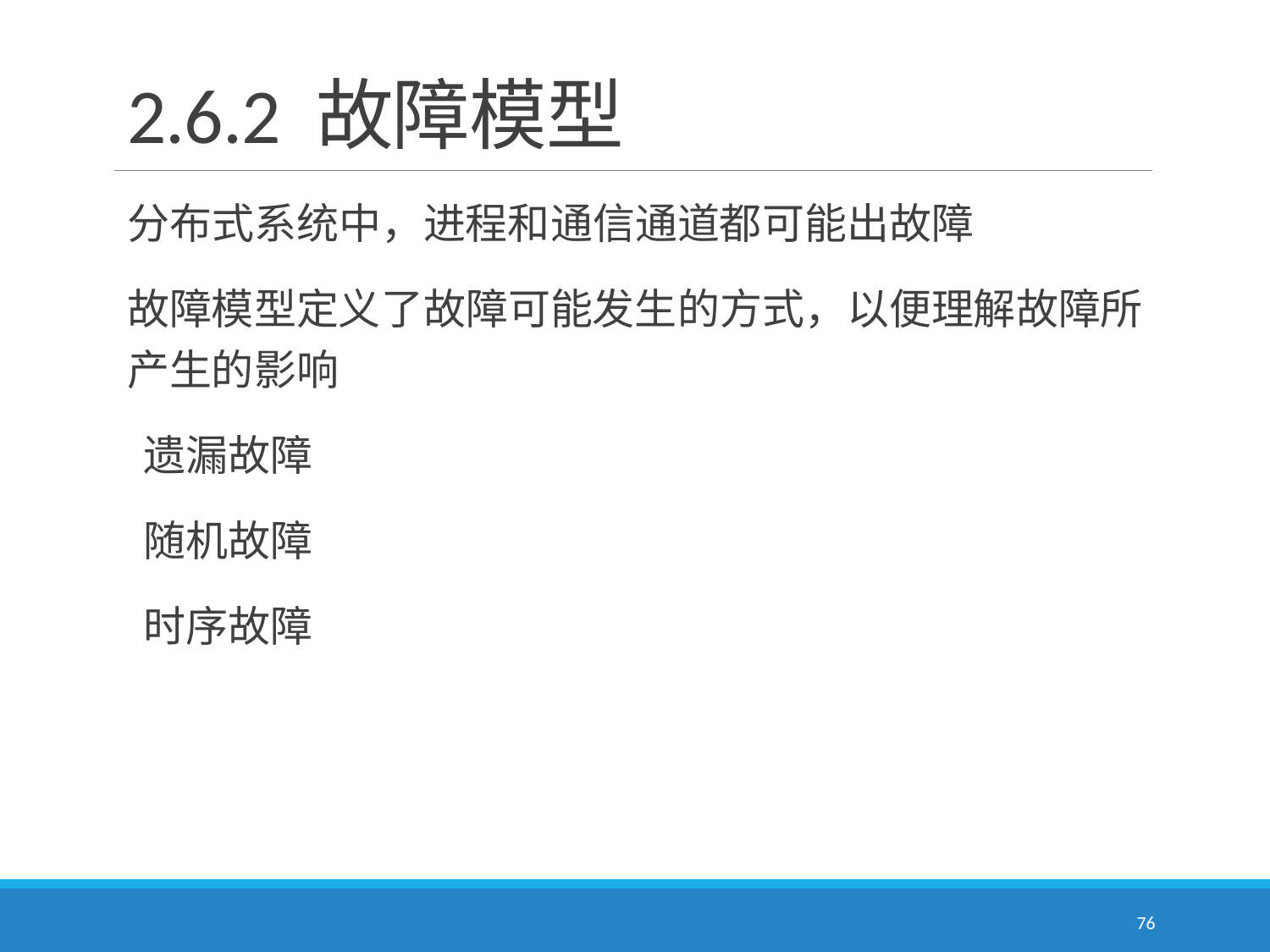

# 2.6.2 故障模型
分布式系统中，进程和通信通道都可能出故障
故障模型定义了故障可能发生的方式，以便理解故障所产生的影响
  遗漏故障
  随机故障
  时序故障
76